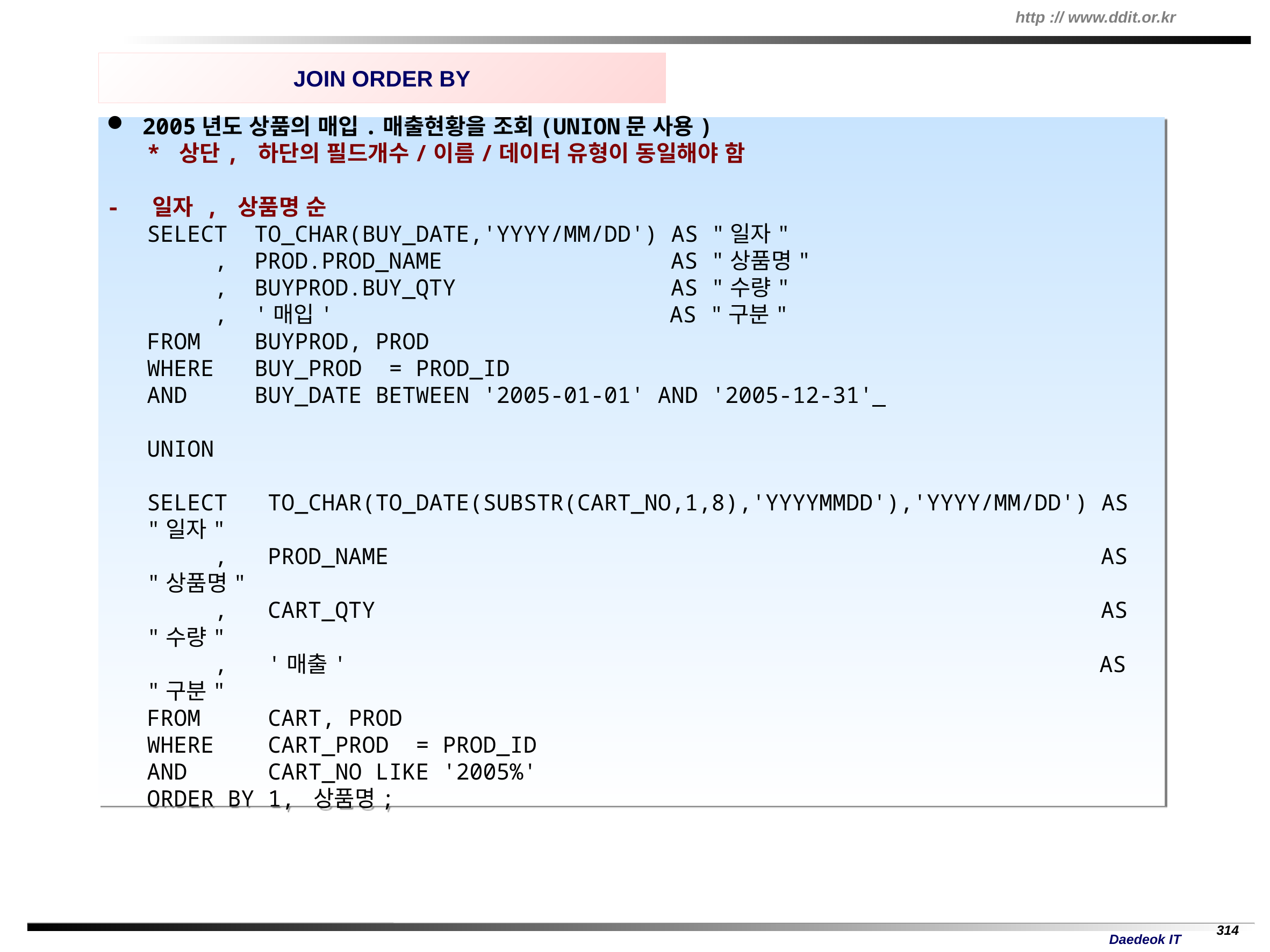

JOIN ORDER BY
 2005년도 상품의 매입.매출현황을 조회(UNION문 사용)
   * 상단, 하단의 필드개수/이름/데이터 유형이 동일해야 함

-  일자 , 상품명 순
SELECT  TO_CHAR(BUY_DATE,'YYYY/MM/DD') AS "일자"
     ,  PROD.PROD_NAME                 AS "상품명"
     ,  BUYPROD.BUY_QTY                AS "수량"
     ,  '매입'                         AS "구분"
FROM    BUYPROD, PROD
WHERE   BUY_PROD  = PROD_ID
AND     BUY_DATE BETWEEN '2005-01-01' AND '2005-12-31'

UNION

SELECT   TO_CHAR(TO_DATE(SUBSTR(CART_NO,1,8),'YYYYMMDD'),'YYYY/MM/DD') AS "일자"
     ,   PROD_NAME                                                     AS "상품명"
     ,   CART_QTY                                                      AS "수량"
     ,   '매출'                                                        AS "구분"
FROM     CART, PROD
WHERE    CART_PROD  = PROD_ID
AND      CART_NO LIKE '2005%'
ORDER BY 1, 상품명;